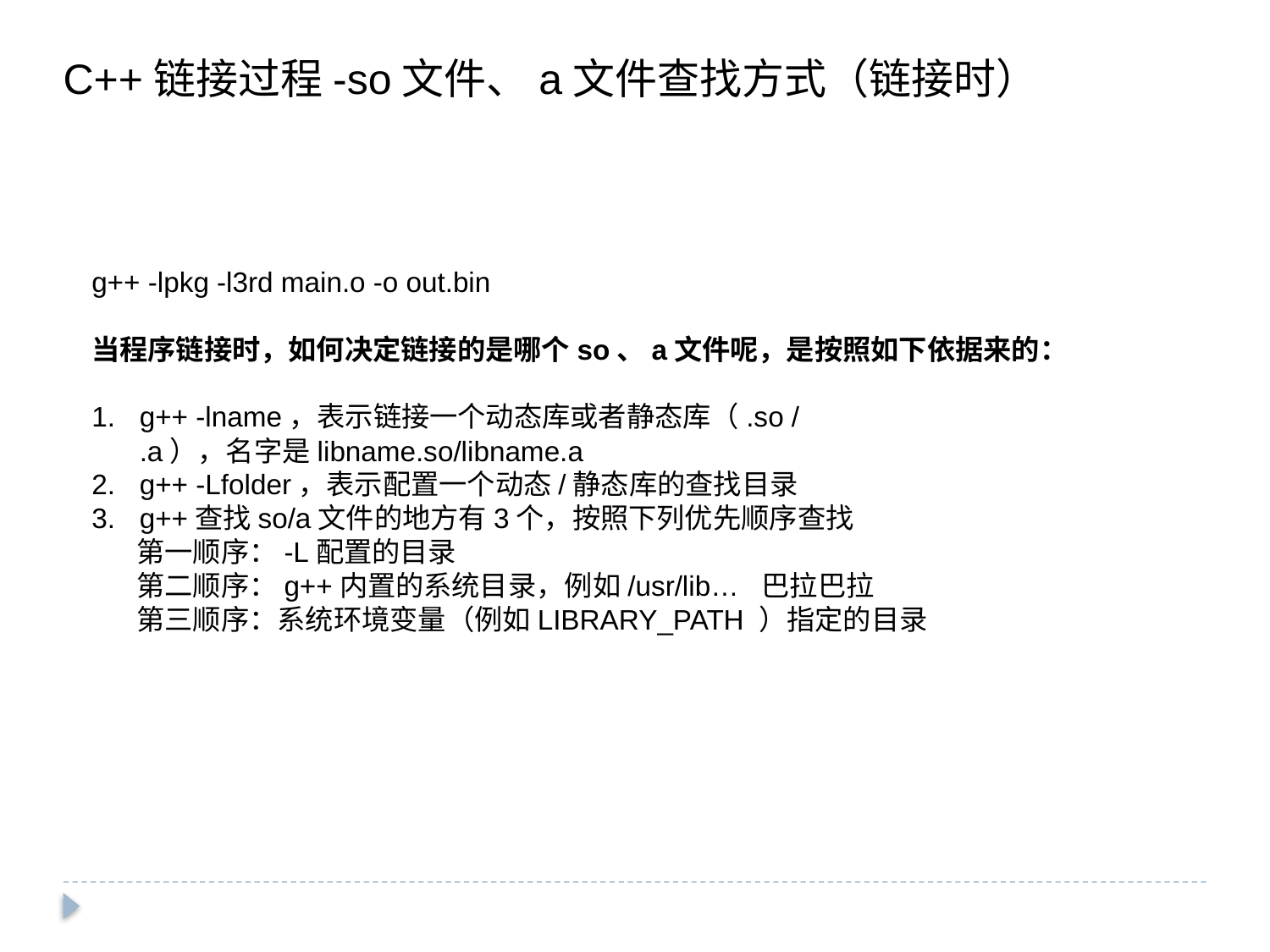

C++链接过程-so文件、a文件查找方式（链接时）
g++ -lpkg -l3rd main.o -o out.bin

当程序链接时，如何决定链接的是哪个so、a文件呢，是按照如下依据来的：

g++ -lname，表示链接一个动态库或者静态库（.so / .a），名字是libname.so/libname.a
g++ -Lfolder，表示配置一个动态/静态库的查找目录
g++查找so/a文件的地方有3个，按照下列优先顺序查找
      第一顺序：-L配置的目录
      第二顺序：g++内置的系统目录，例如/usr/lib…  巴拉巴拉
      第三顺序：系统环境变量（例如LIBRARY_PATH ）指定的目录